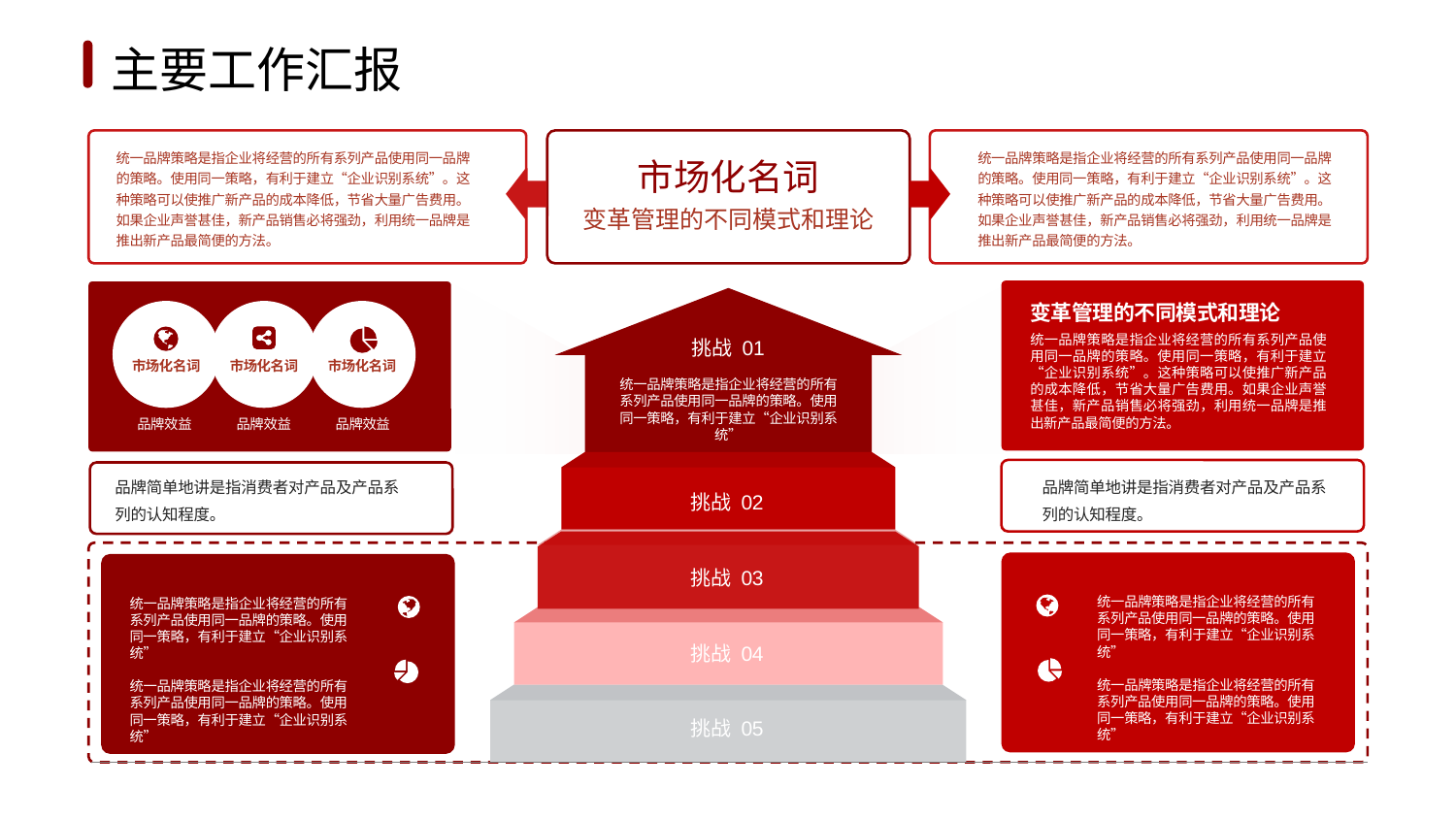

1
2
3
4
5
6
主要工作汇报

统一品牌策略是指企业将经营的所有系列产品使用同一品牌的策略。使用同一策略，有利于建立“企业识别系统”。这种策略可以使推广新产品的成本降低，节省大量广告费用。如果企业声誉甚佳，新产品销售必将强劲，利用统一品牌是推出新产品最简便的方法。
统一品牌策略是指企业将经营的所有系列产品使用同一品牌的策略。使用同一策略，有利于建立“企业识别系统”。这种策略可以使推广新产品的成本降低，节省大量广告费用。如果企业声誉甚佳，新产品销售必将强劲，利用统一品牌是推出新产品最简便的方法。
市场化名词

变革管理的不同模式和理论

挑战 01
统一品牌策略是指企业将经营的所有系列产品使用同一品牌的策略。使用同一策略，有利于建立“企业识别系统”

变革管理的不同模式和理论

统一品牌策略是指企业将经营的所有系列产品使用同一品牌的策略。使用同一策略，有利于建立“企业识别系统”。这种策略可以使推广新产品的成本降低，节省大量广告费用。如果企业声誉甚佳，新产品销售必将强劲，利用统一品牌是推出新产品最简便的方法。

市场化名词
市场化名词
市场化名词
品牌效益
品牌效益
品牌效益

品牌简单地讲是指消费者对产品及产品系列的认知程度。
品牌简单地讲是指消费者对产品及产品系列的认知程度。
挑战 02

统一品牌策略是指企业将经营的所有系列产品使用同一品牌的策略。使用同一策略，有利于建立“企业识别系统”

统一品牌策略是指企业将经营的所有系列产品使用同一品牌的策略。使用同一策略，有利于建立“企业识别系统”

统一品牌策略是指企业将经营的所有系列产品使用同一品牌的策略。使用同一策略，有利于建立“企业识别系统”

统一品牌策略是指企业将经营的所有系列产品使用同一品牌的策略。使用同一策略，有利于建立“企业识别系统”

挑战 03
挑战 04
挑战 05